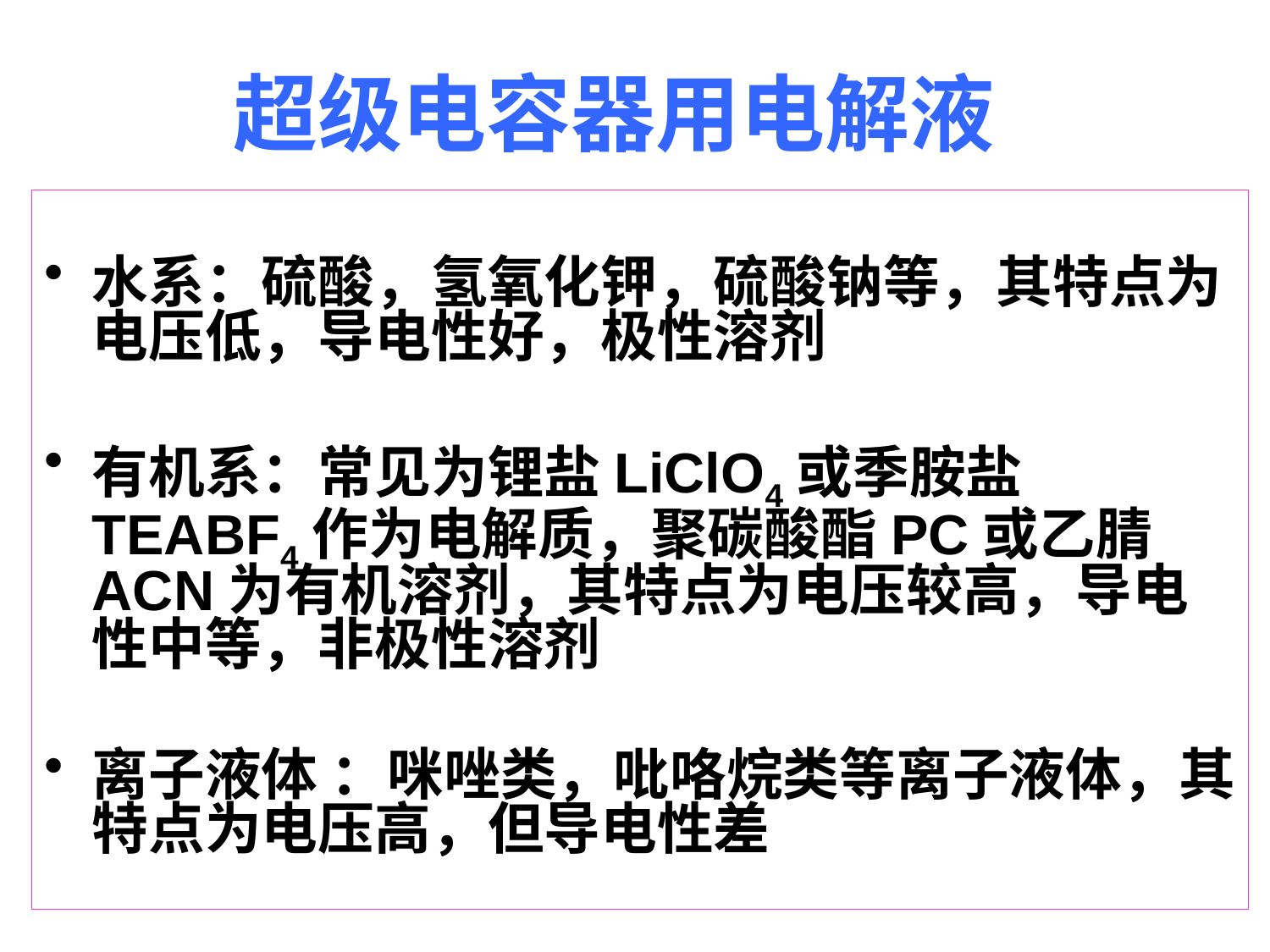

# 超级电容器用电解液

水系：硫酸，氢氧化钾，硫酸钠等，其特点为电压低，导电性好，极性溶剂

有机系：常见为锂盐LiClO4或季胺盐TEABF4作为电解质，聚碳酸酯PC或乙腈ACN为有机溶剂，其特点为电压较高，导电性中等，非极性溶剂

离子液体 ：咪唑类，吡咯烷类等离子液体，其特点为电压高，但导电性差